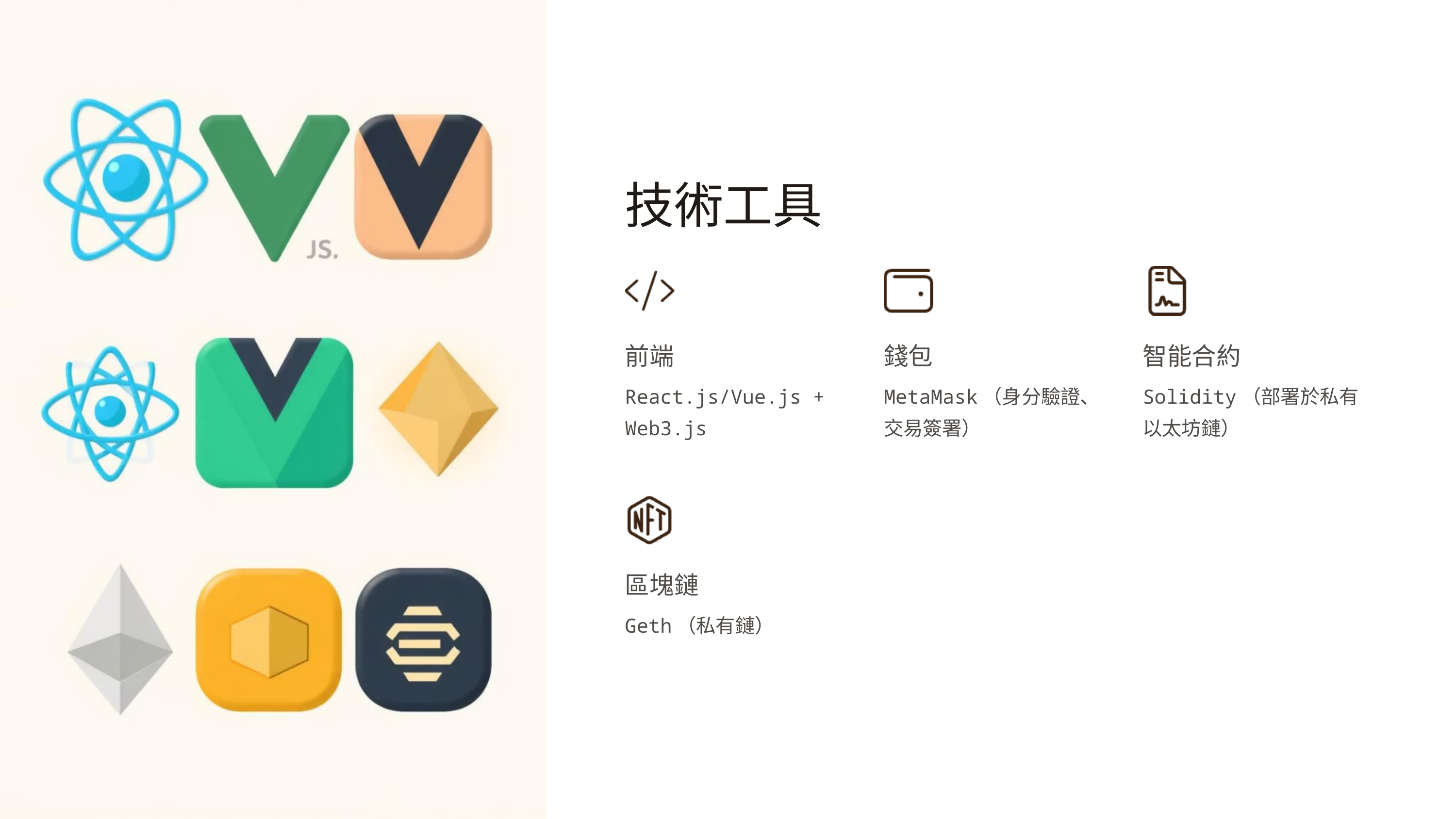

技術工具

前端
錢包
智能合約
React.js/Vue.js + Web3.js
MetaMask（身分驗證、交易簽署）
Solidity（部署於私有以太坊鏈）

區塊鏈
Geth（私有鏈）